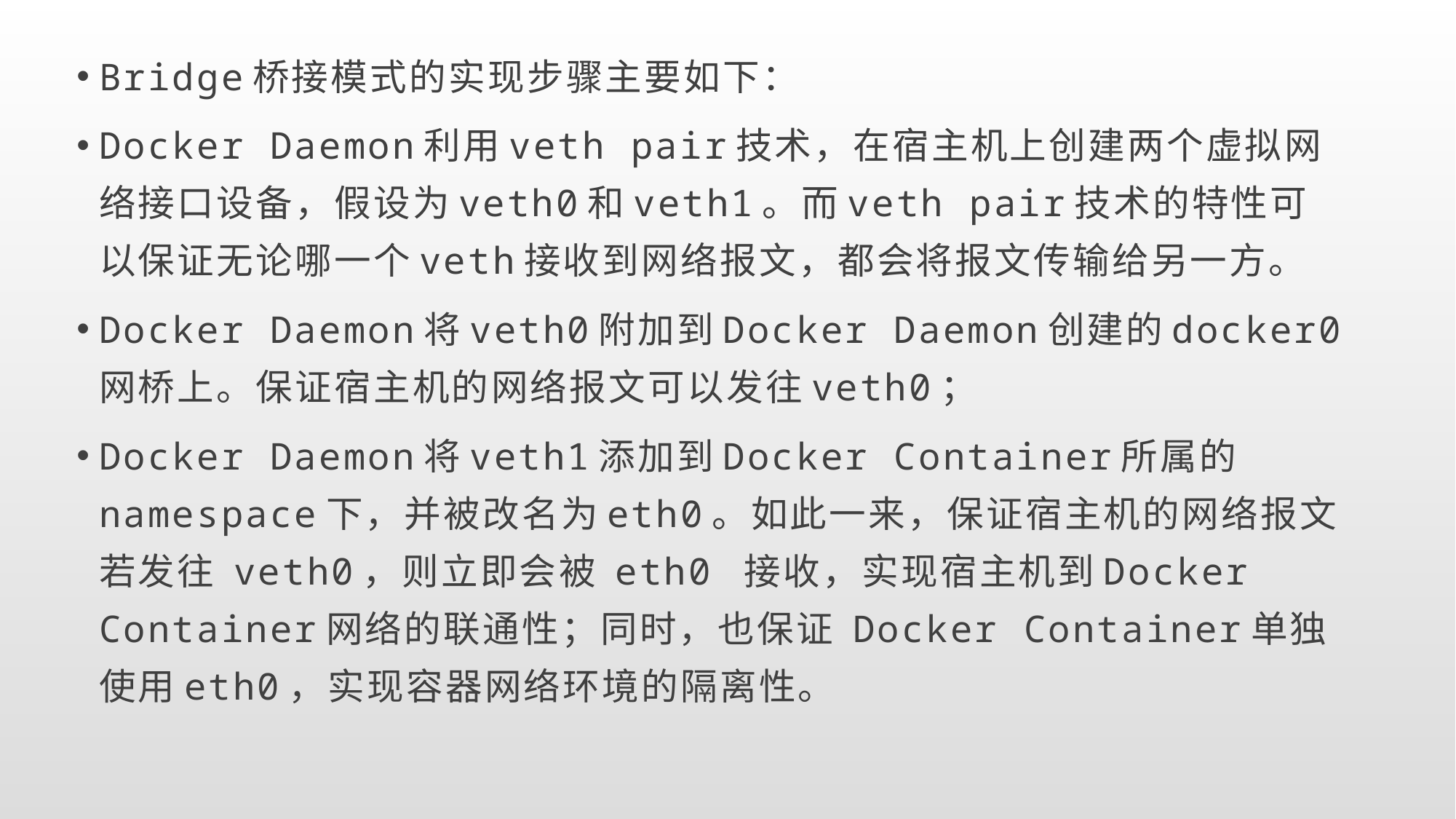

Bridge桥接模式的实现步骤主要如下：
Docker Daemon利用veth pair技术，在宿主机上创建两个虚拟网络接口设备，假设为veth0和veth1。而veth pair技术的特性可以保证无论哪一个veth接收到网络报文，都会将报文传输给另一方。
Docker Daemon将veth0附加到Docker Daemon创建的docker0
网桥上。保证宿主机的网络报文可以发往veth0；
Docker Daemon将veth1添加到Docker Container所属的namespace下，并被改名为eth0。如此一来，保证宿主机的网络报文若发往 veth0，则立即会被 eth0 接收，实现宿主机到Docker Container网络的联通性；同时，也保证 Docker Container单独使用eth0，实现容器网络环境的隔离性。